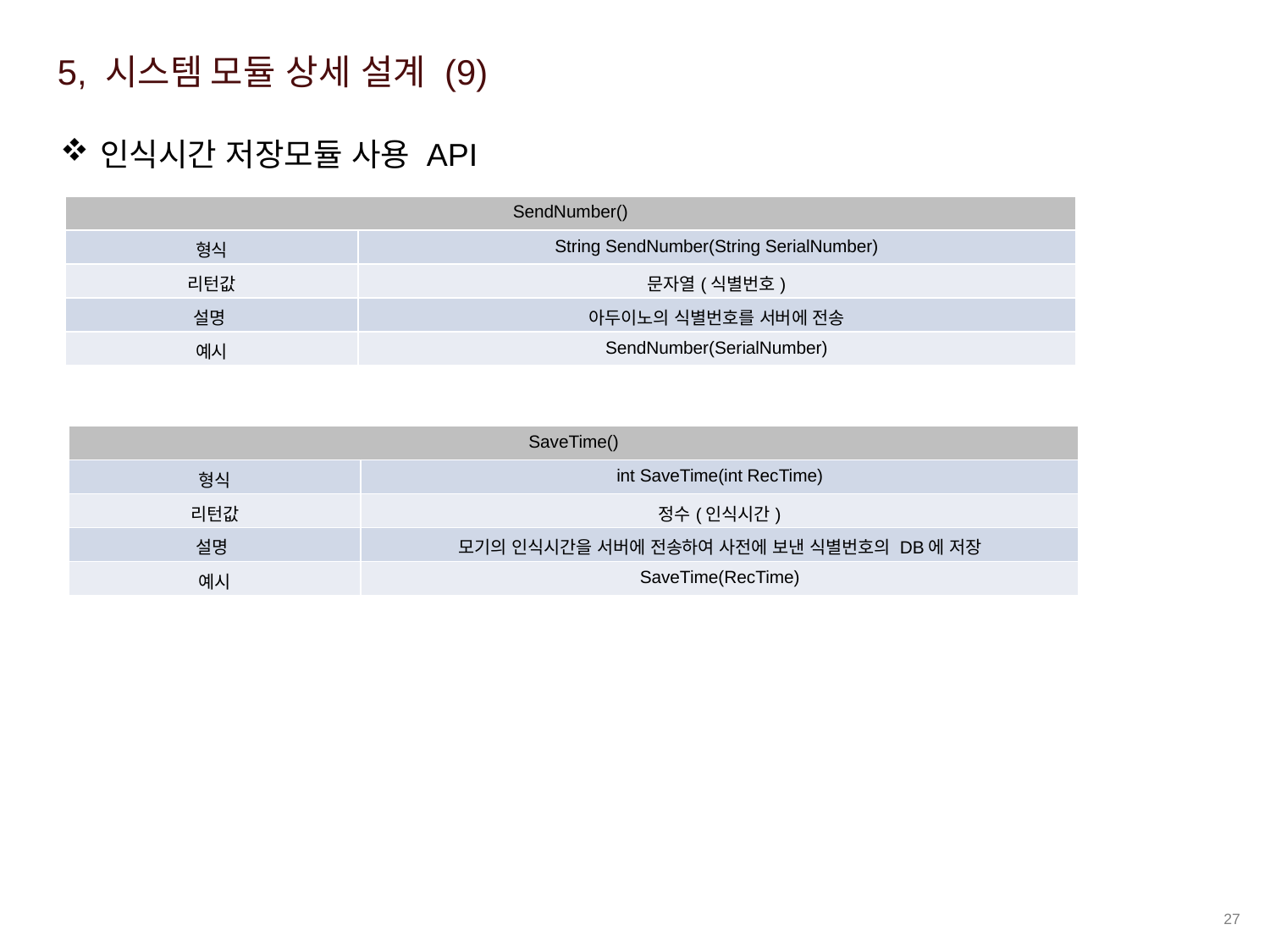

5, 시스템 모듈 상세 설계 (9)
인식시간 저장모듈 사용 API
| SendNumber() |  |
| --- | --- |
| 형식 | String SendNumber(String SerialNumber) |
| 리턴값 | 문자열(식별번호) |
| 설명 | 아두이노의 식별번호를 서버에 전송 |
| 예시 | SendNumber(SerialNumber) |
| SaveTime() |  |
| --- | --- |
| 형식 | int SaveTime(int RecTime) |
| 리턴값 | 정수(인식시간) |
| 설명 | 모기의 인식시간을 서버에 전송하여 사전에 보낸 식별번호의 DB에 저장 |
| 예시 | SaveTime(RecTime) |